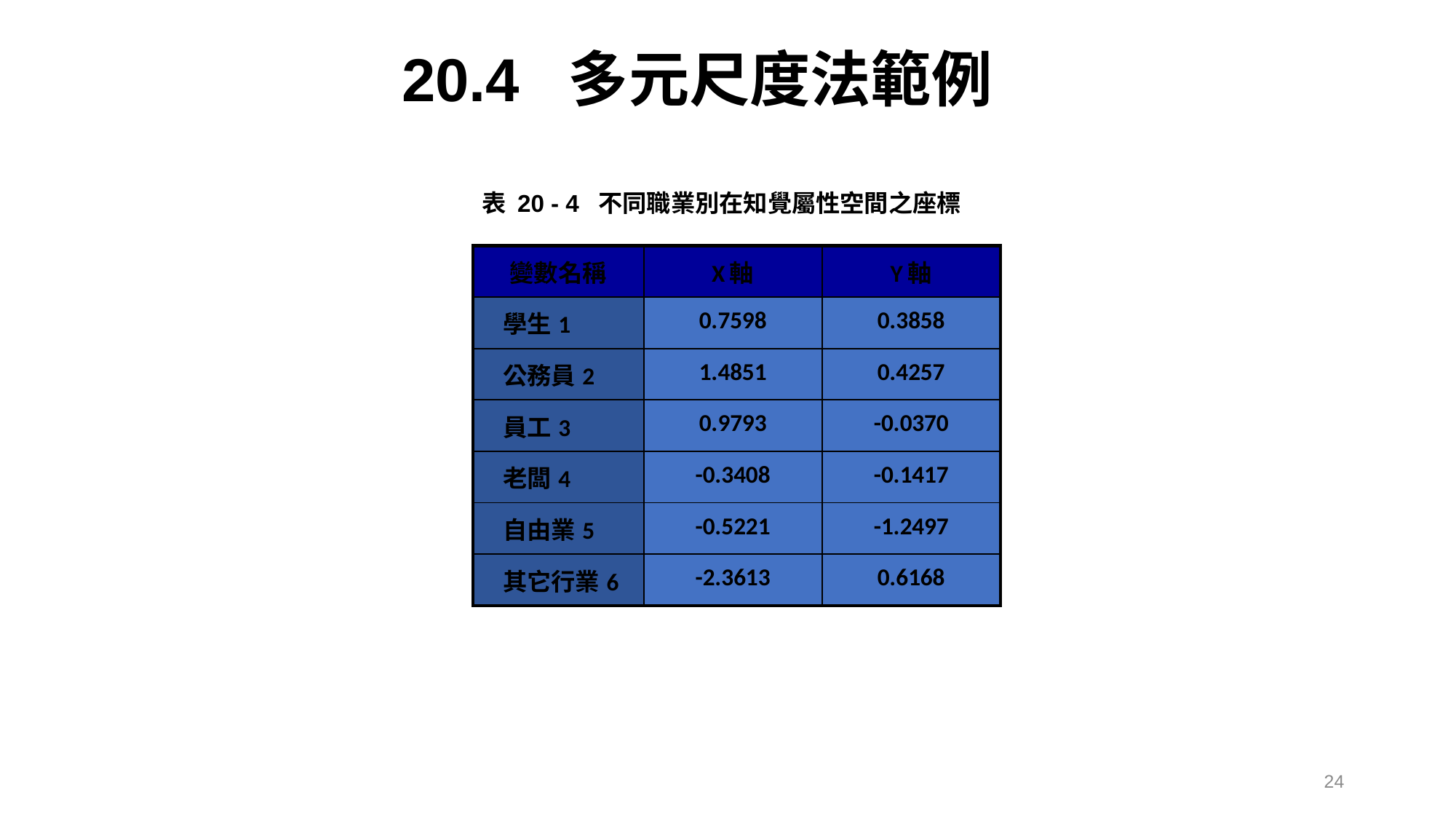

20.4  多元尺度法範例
表 20 - 4  不同職業別在知覺屬性空間之座標
| 變數名稱 | X軸 | Y軸 |
| --- | --- | --- |
| 學生1 | 0.7598 | 0.3858 |
| 公務員2 | 1.4851 | 0.4257 |
| 員工3 | 0.9793 | -0.0370 |
| 老闆4 | -0.3408 | -0.1417 |
| 自由業5 | -0.5221 | -1.2497 |
| 其它行業6 | -2.3613 | 0.6168 |
24